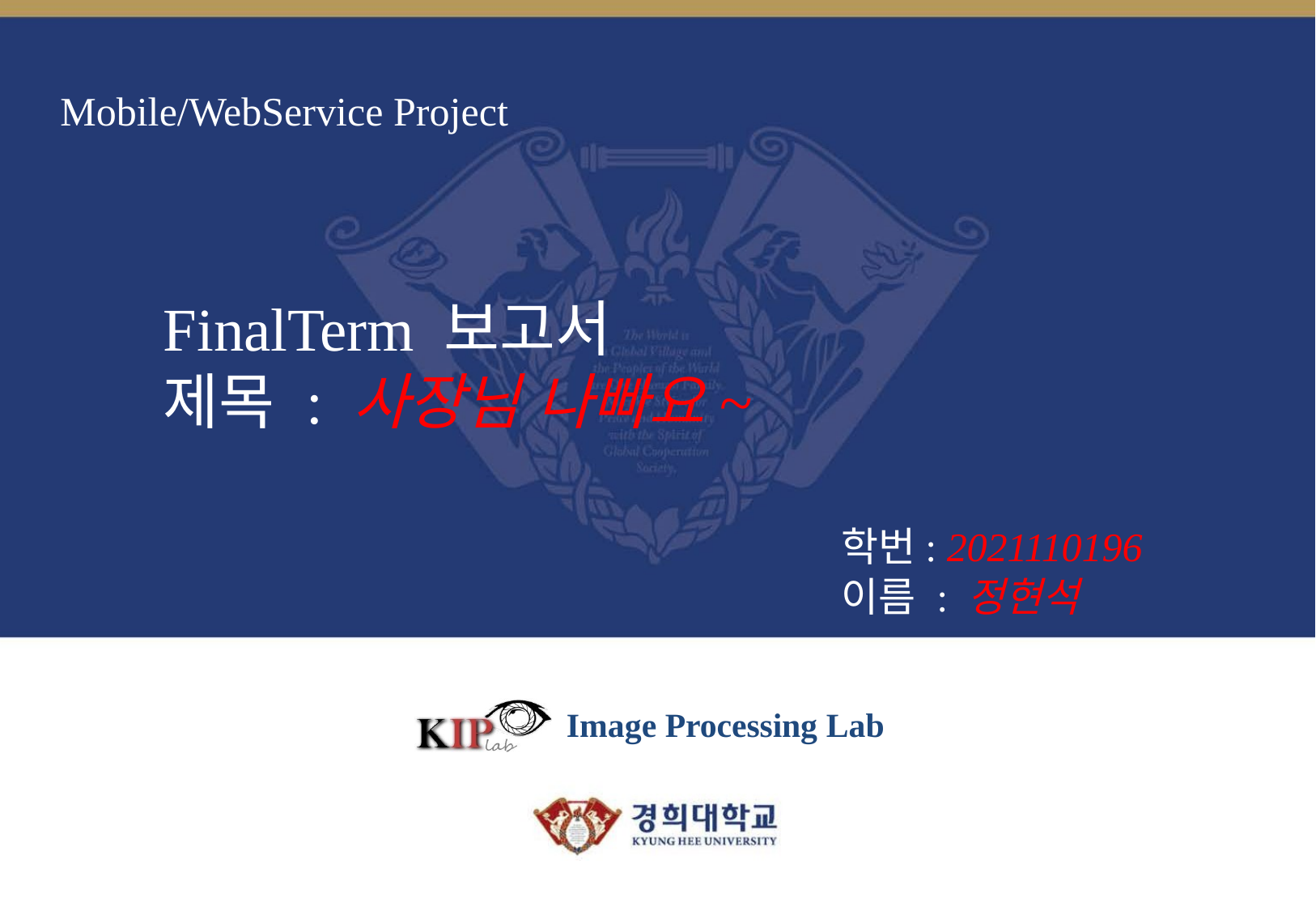

# Mobile/WebService Project
FinalTerm 보고서
제목 : 사장님 나빠요~
학번: 2021110196
이름 : 정현석

Image Processing Lab